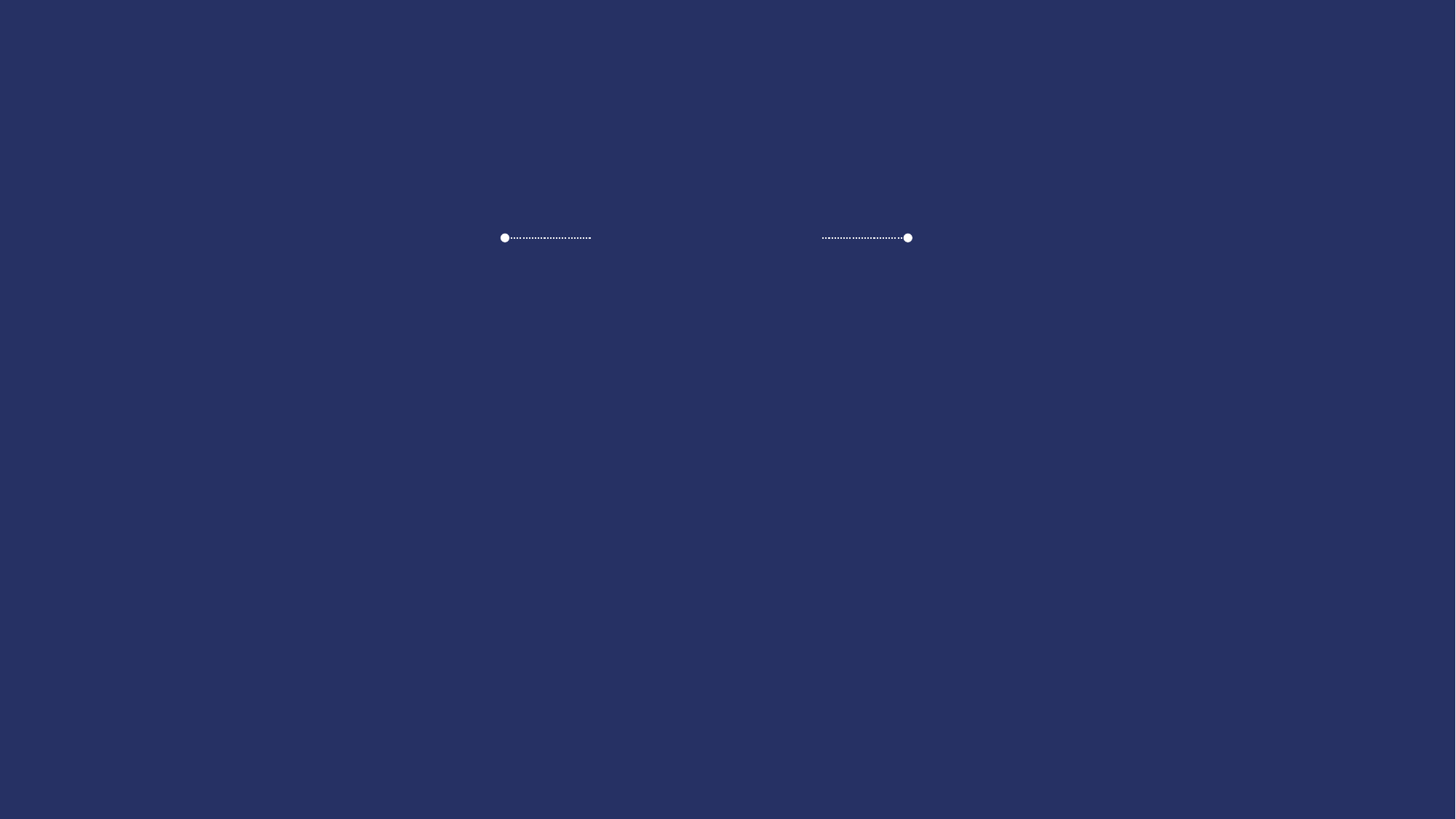

결론

01. 분석 결론
02. 프로젝트 후기